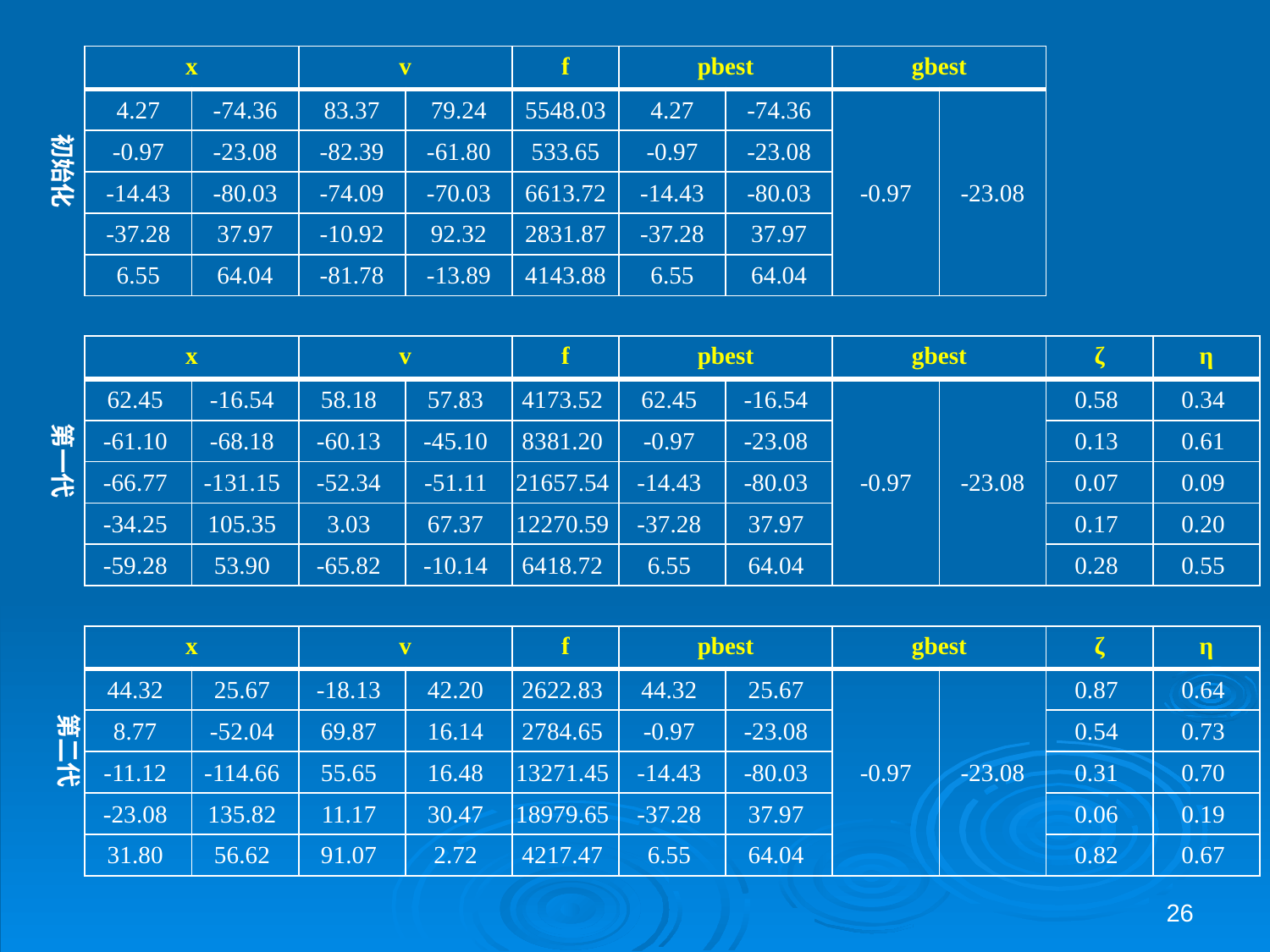

| x |  | v |  | f | pbest |  | gbest |  |
| --- | --- | --- | --- | --- | --- | --- | --- | --- |
| 4.27 | -74.36 | 83.37 | 79.24 | 5548.03 | 4.27 | -74.36 | -0.97 | -23.08 |
| -0.97 | -23.08 | -82.39 | -61.80 | 533.65 | -0.97 | -23.08 |  |  |
| -14.43 | -80.03 | -74.09 | -70.03 | 6613.72 | -14.43 | -80.03 |  |  |
| -37.28 | 37.97 | -10.92 | 92.32 | 2831.87 | -37.28 | 37.97 |  |  |
| 6.55 | 64.04 | -81.78 | -13.89 | 4143.88 | 6.55 | 64.04 |  |  |
初始化
| x |  | v |  | f | pbest |  | gbest |  | ζ | η |
| --- | --- | --- | --- | --- | --- | --- | --- | --- | --- | --- |
| 62.45 | -16.54 | 58.18 | 57.83 | 4173.52 | 62.45 | -16.54 | -0.97 | -23.08 | 0.58 | 0.34 |
| -61.10 | -68.18 | -60.13 | -45.10 | 8381.20 | -0.97 | -23.08 |  |  | 0.13 | 0.61 |
| -66.77 | -131.15 | -52.34 | -51.11 | 21657.54 | -14.43 | -80.03 |  |  | 0.07 | 0.09 |
| -34.25 | 105.35 | 3.03 | 67.37 | 12270.59 | -37.28 | 37.97 |  |  | 0.17 | 0.20 |
| -59.28 | 53.90 | -65.82 | -10.14 | 6418.72 | 6.55 | 64.04 |  |  | 0.28 | 0.55 |
第一代
| x |  | v |  | f | pbest |  | gbest |  | ζ | η |
| --- | --- | --- | --- | --- | --- | --- | --- | --- | --- | --- |
| 44.32 | 25.67 | -18.13 | 42.20 | 2622.83 | 44.32 | 25.67 | -0.97 | -23.08 | 0.87 | 0.64 |
| 8.77 | -52.04 | 69.87 | 16.14 | 2784.65 | -0.97 | -23.08 |  |  | 0.54 | 0.73 |
| -11.12 | -114.66 | 55.65 | 16.48 | 13271.45 | -14.43 | -80.03 |  |  | 0.31 | 0.70 |
| -23.08 | 135.82 | 11.17 | 30.47 | 18979.65 | -37.28 | 37.97 |  |  | 0.06 | 0.19 |
| 31.80 | 56.62 | 91.07 | 2.72 | 4217.47 | 6.55 | 64.04 |  |  | 0.82 | 0.67 |
第二代
26